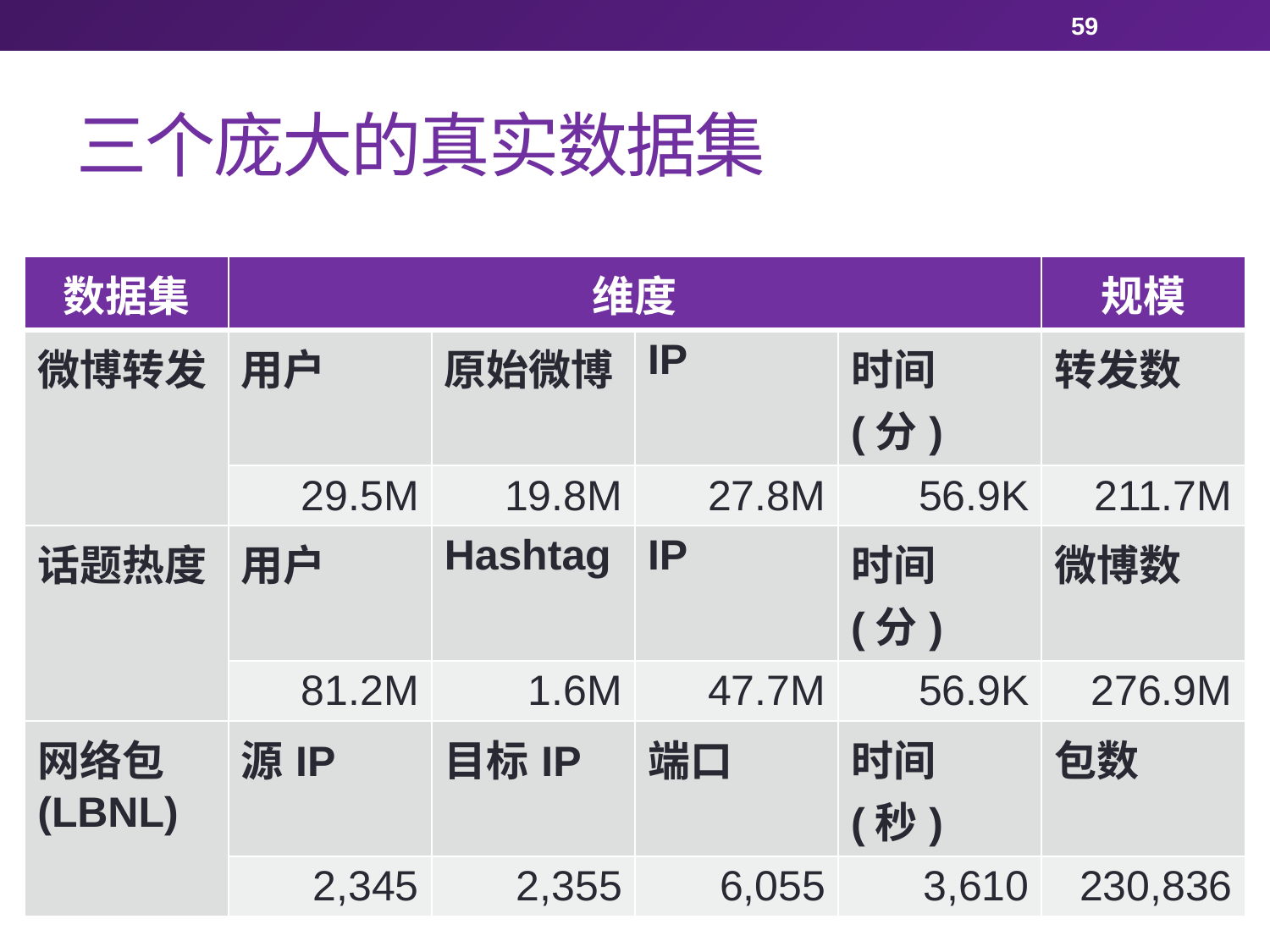

59
# 三个庞大的真实数据集

| 数据集 | 维度 |  |  |  | 规模 |
| --- | --- | --- | --- | --- | --- |
| 微博转发 | 用户 | 原始微博 | IP | 时间 (分) | 转发数 |
|  | 29.5M | 19.8M | 27.8M | 56.9K | 211.7M |
| 话题热度 | 用户 | Hashtag | IP | 时间 (分) | 微博数 |
|  | 81.2M | 1.6M | 47.7M | 56.9K | 276.9M |
| 网络包 (LBNL) | 源IP | 目标IP | 端口 | 时间 (秒) | 包数 |
|  | 2,345 | 2,355 | 6,055 | 3,610 | 230,836 |